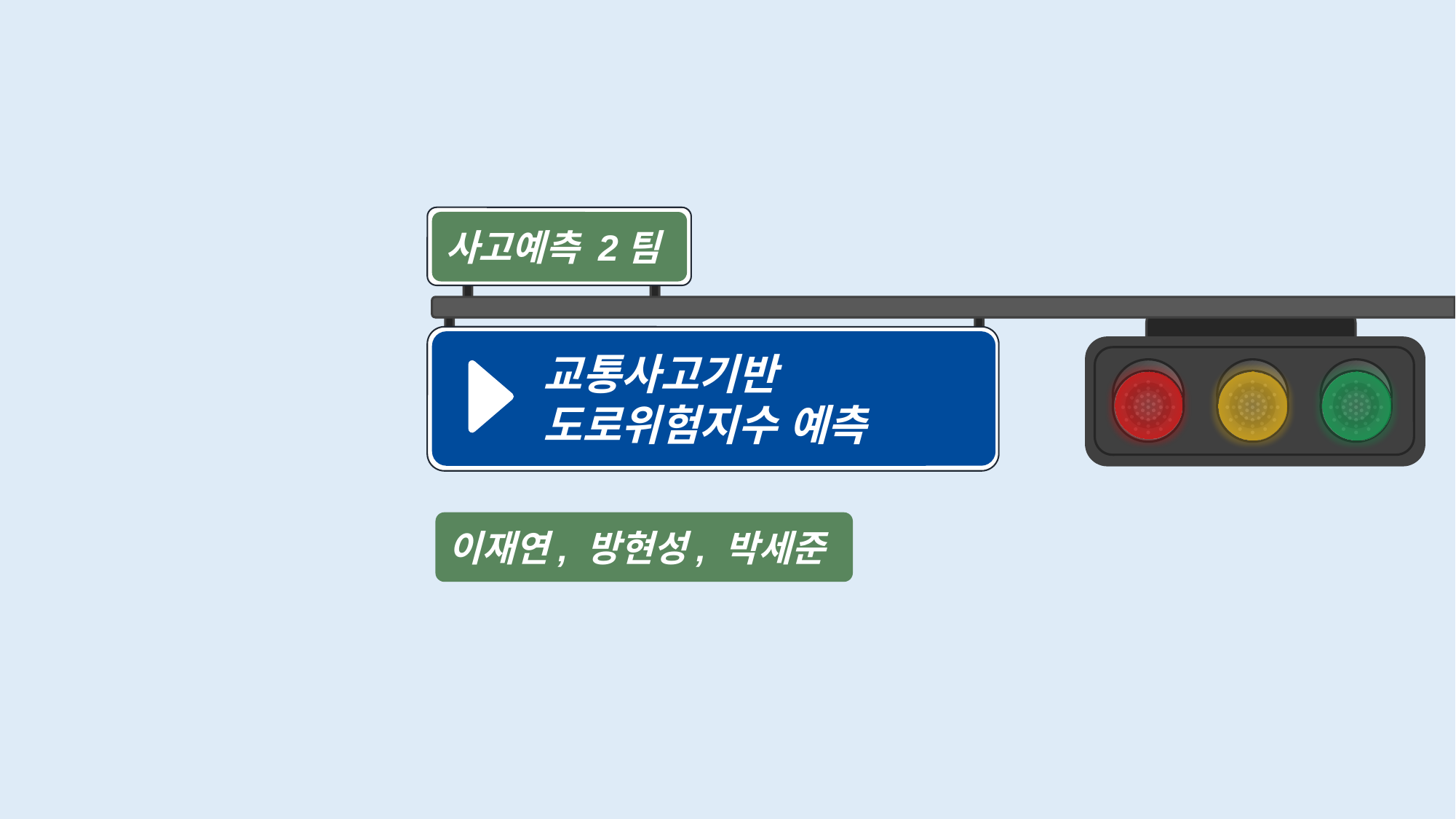

사고예측 2팀

교통사고기반 도로위험지수 예측

이재연, 방현성, 박세준